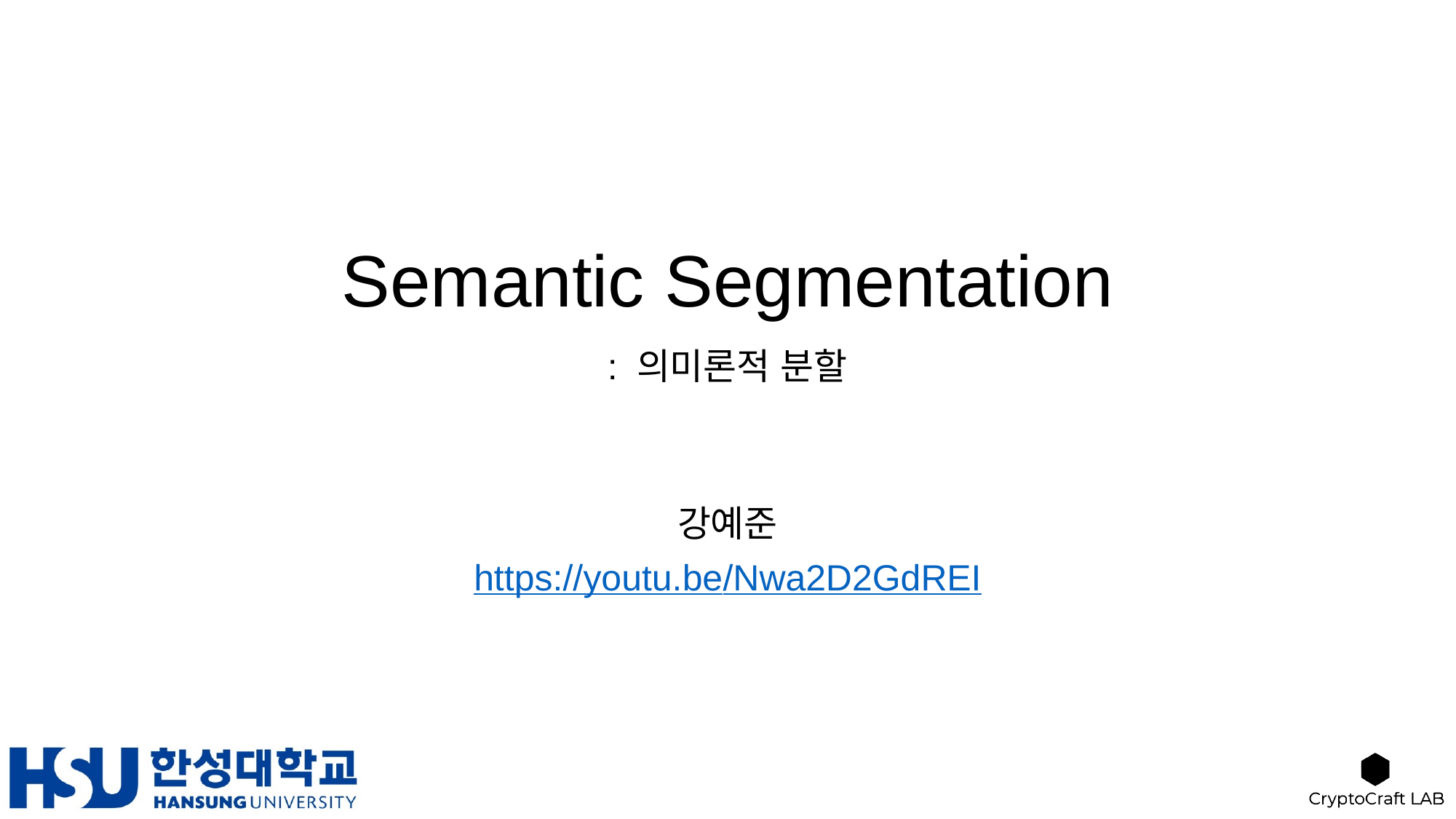

# Semantic Segmentation : 의미론적 분할
강예준
https://youtu.be/Nwa2D2GdREI